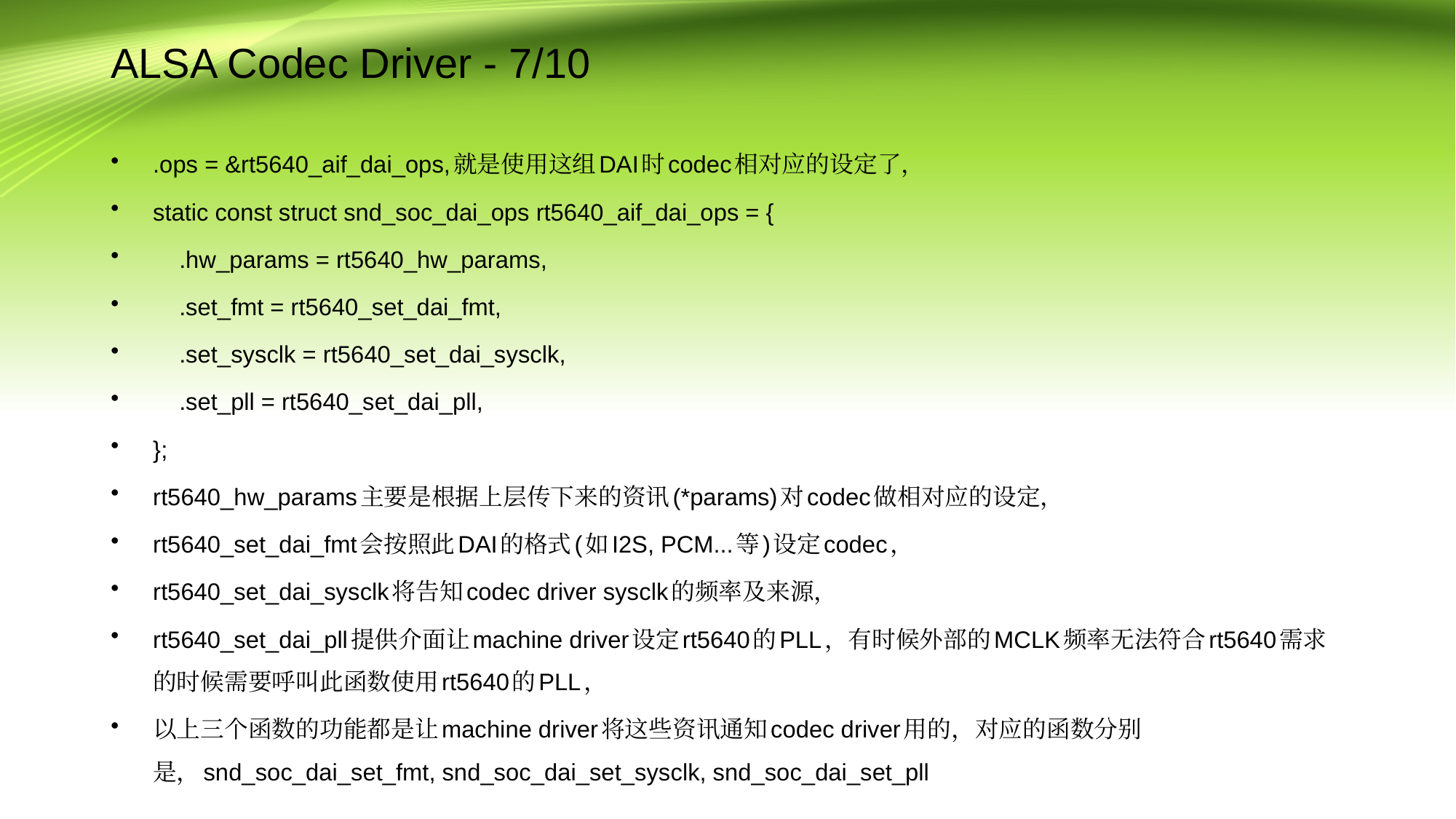

# ALSA Codec Driver - 7/10
.ops = &rt5640_aif_dai_ops,就是使用这组DAI时codec相对应的设定了，
static const struct snd_soc_dai_ops rt5640_aif_dai_ops = {
    .hw_params = rt5640_hw_params,
    .set_fmt = rt5640_set_dai_fmt,
    .set_sysclk = rt5640_set_dai_sysclk,
    .set_pll = rt5640_set_dai_pll,
};
rt5640_hw_params主要是根据上层传下来的资讯(*params)对codec做相对应的设定，
rt5640_set_dai_fmt会按照此DAI的格式(如I2S, PCM...等)设定codec，
rt5640_set_dai_sysclk将告知codec driver sysclk的频率及来源，
rt5640_set_dai_pll提供介面让machine driver设定rt5640的PLL，有时候外部的MCLK频率无法符合rt5640需求的时候需要呼叫此函数使用rt5640的PLL，
以上三个函数的功能都是让machine driver将这些资讯通知codec driver用的，对应的函数分别是，snd_soc_dai_set_fmt, snd_soc_dai_set_sysclk, snd_soc_dai_set_pll